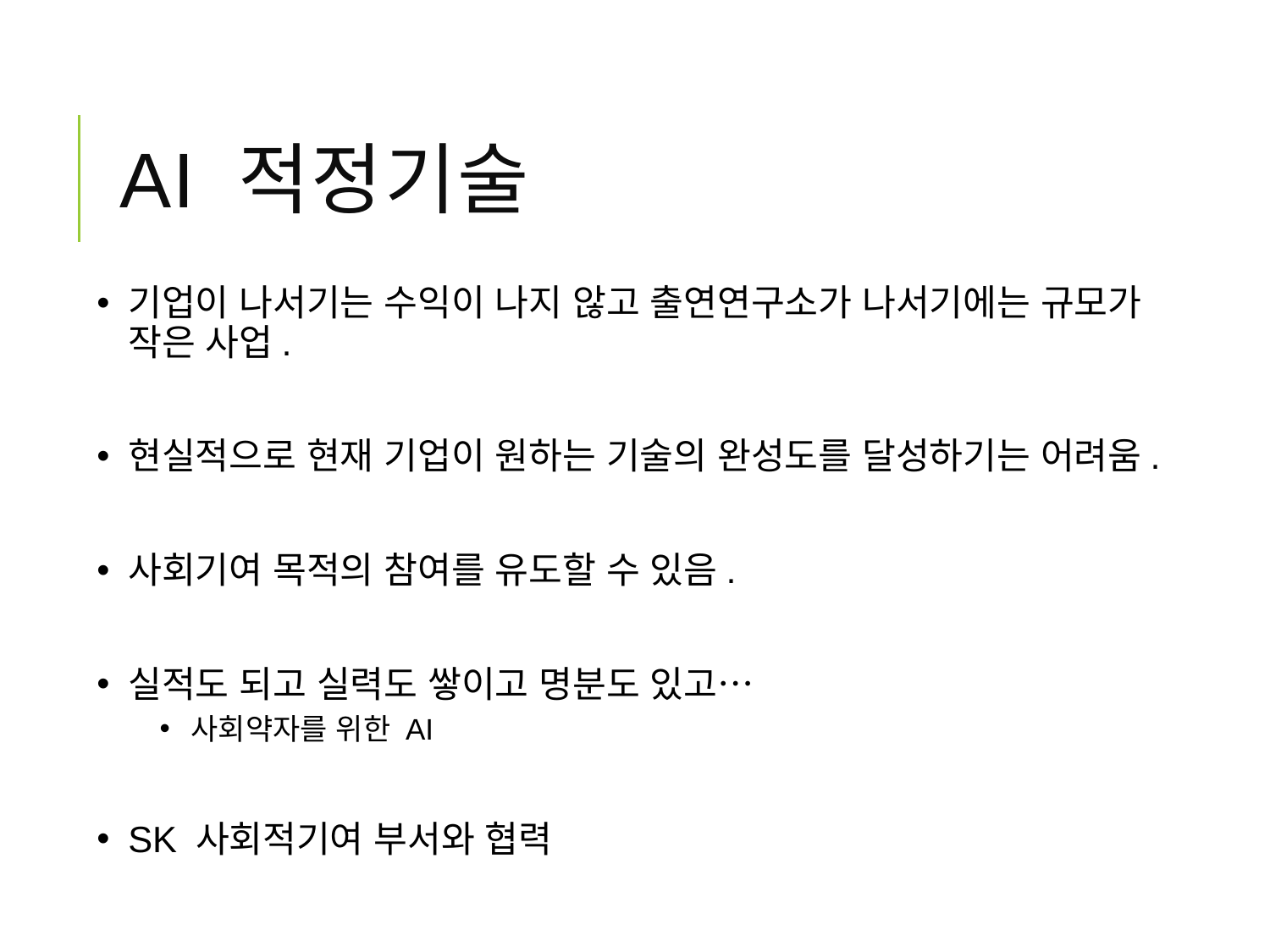

# AI 적정기술
기업이 나서기는 수익이 나지 않고 출연연구소가 나서기에는 규모가 작은 사업.

현실적으로 현재 기업이 원하는 기술의 완성도를 달성하기는 어려움.

사회기여 목적의 참여를 유도할 수 있음.

실적도 되고 실력도 쌓이고 명분도 있고…
사회약자를 위한 AI

SK 사회적기여 부서와 협력